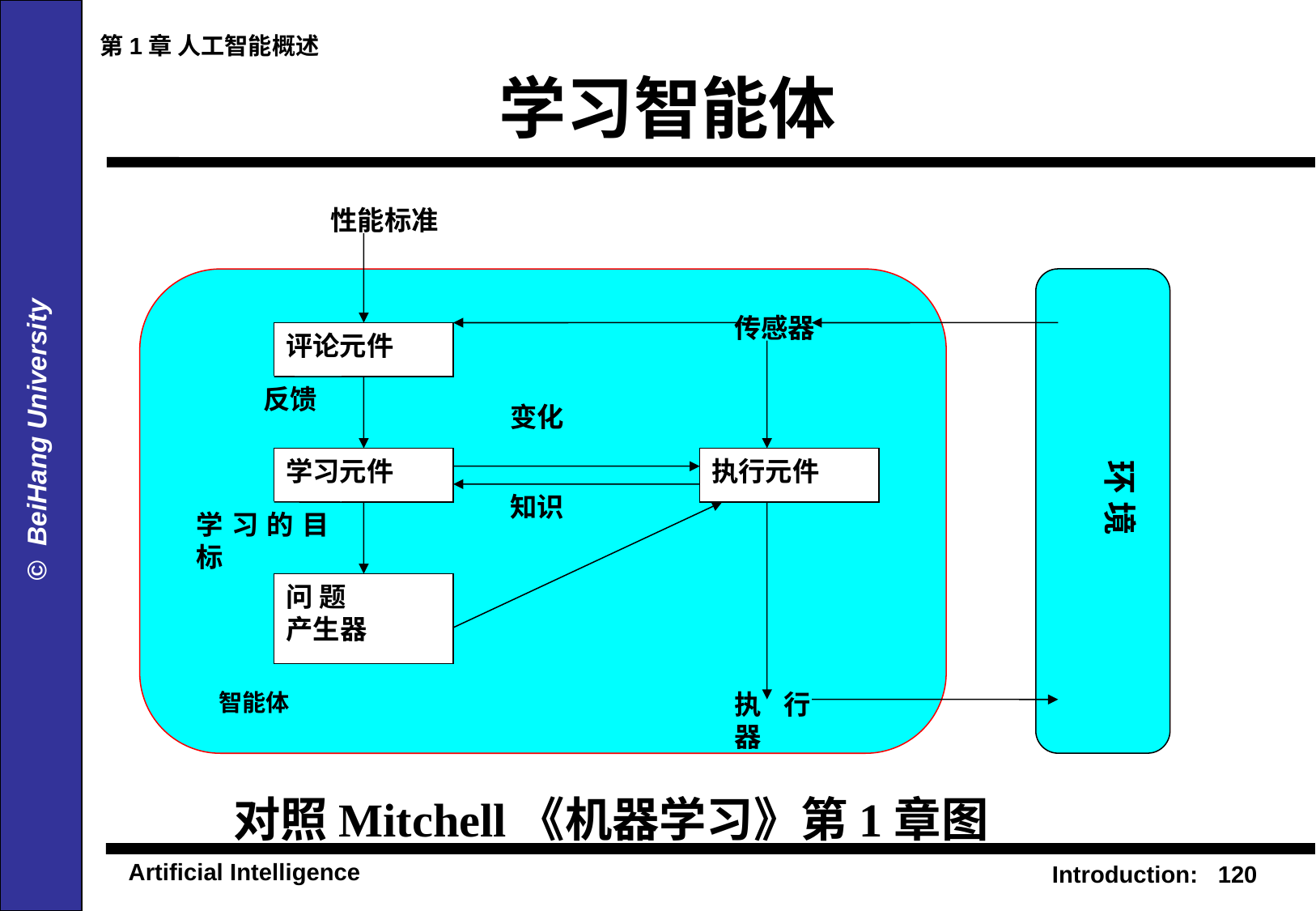

第1章 人工智能概述
# 学习智能体

性能标准

传感器
评论元件

反馈

变化
学习元件
执行元件
环 境

知识
学习的目标

问 题
产生器
智能体
执行器

对照Mitchell《机器学习》第1章图